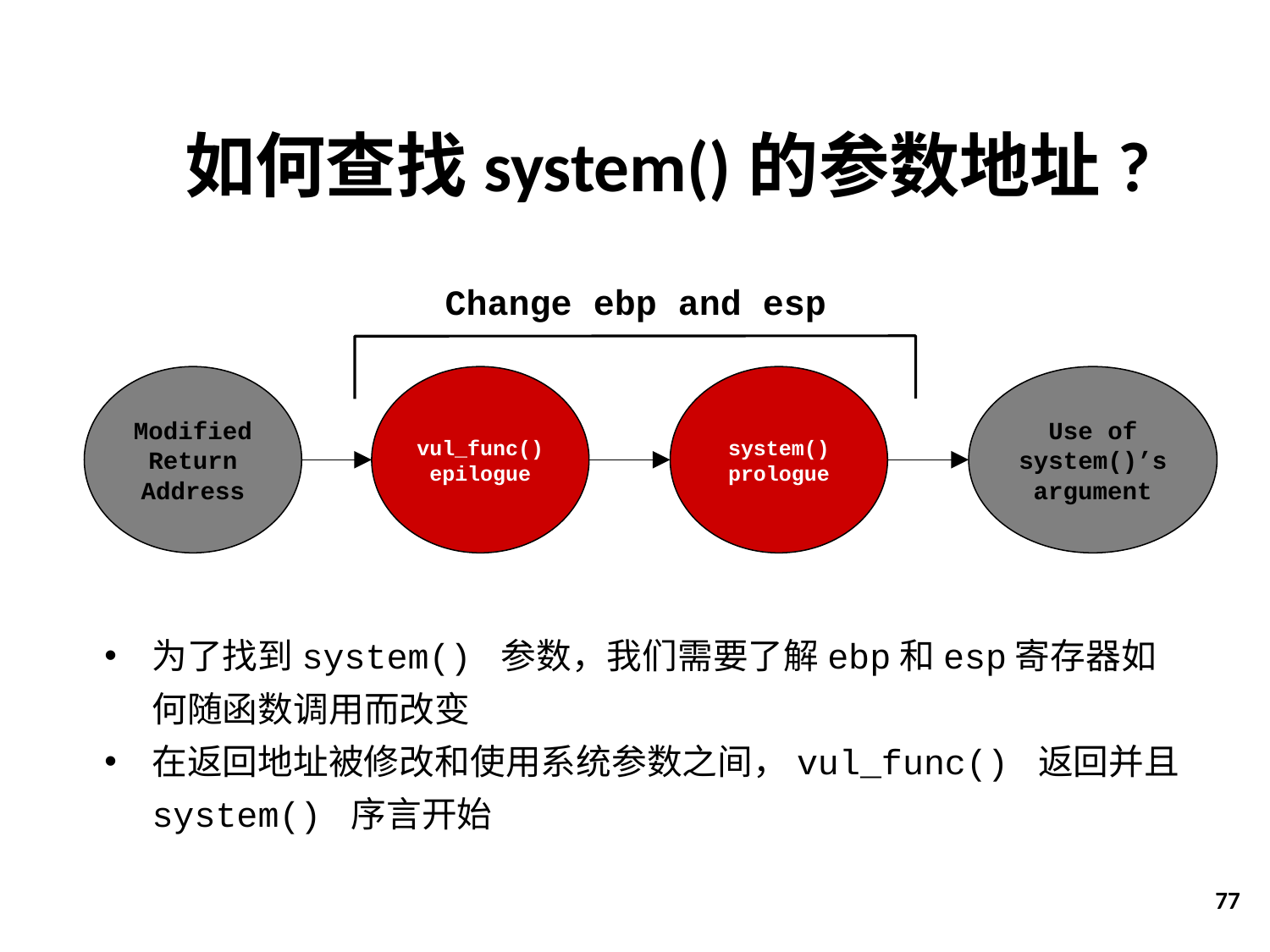

# 如何查找system()的参数地址?
Change ebp and esp
Modified Return Address
vul_func() epilogue
system() prologue
Use of system()’s argument
为了找到system() 参数，我们需要了解ebp和esp寄存器如何随函数调用而改变
在返回地址被修改和使用系统参数之间，vul_func() 返回并且system() 序言开始
77